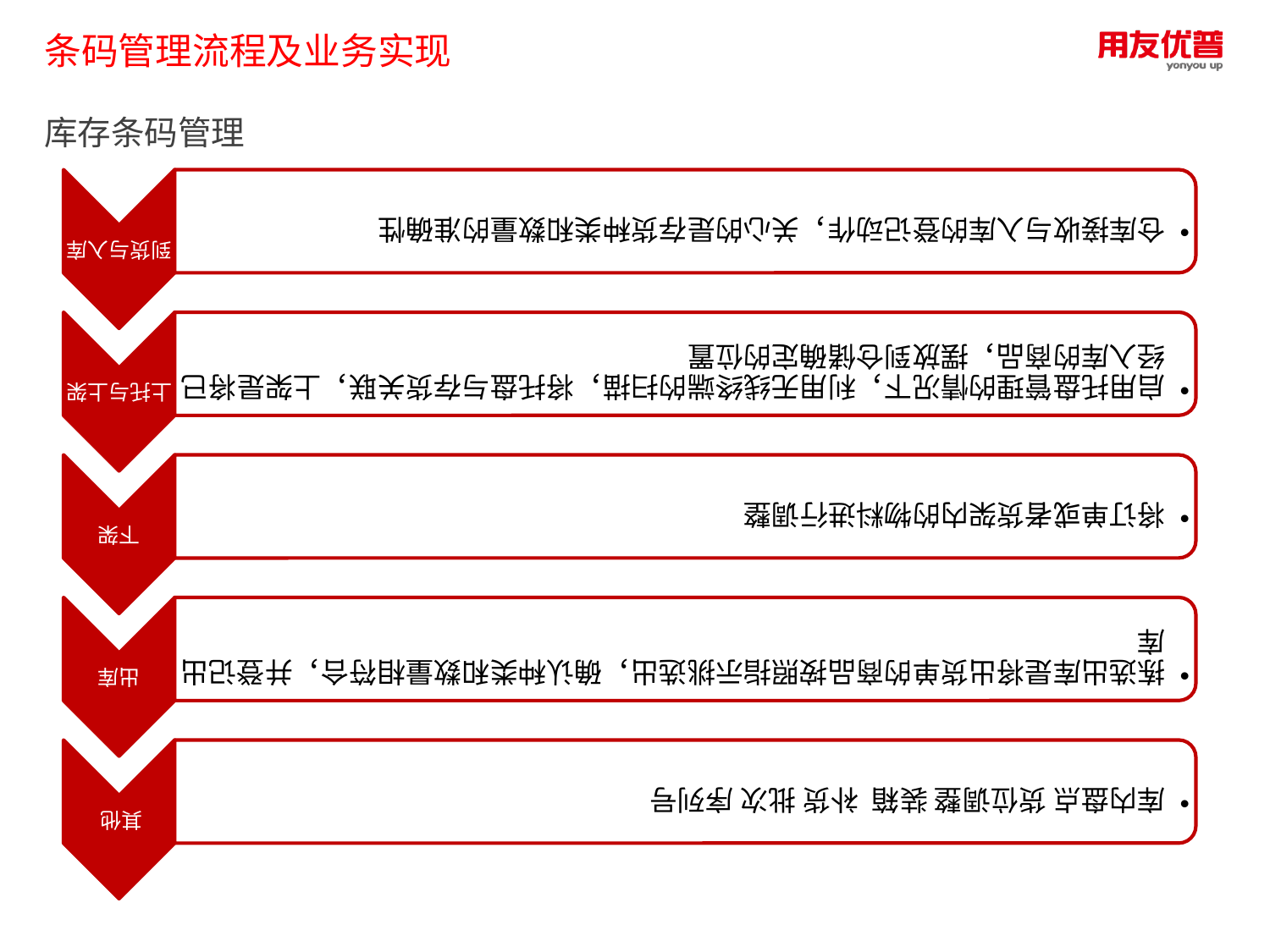

条码管理流程及业务实现
库存条码管理
到货与入库
仓库接收与入库的登记动作，关心的是存货种类和数量的准确性
上托与上架
启用托盘管理的情况下，利用无线终端的扫描，将托盘与存货关联，上架是将已经入库的商品，摆放到仓储确定的位置
下架
将订单或者货架内的物料进行调整
出库
拣选出库是将出货单的商品按照指示挑选出，确认种类和数量相符合，并登记出库
其他
库内盘点 货位调整 装箱  补货 批次 序列号